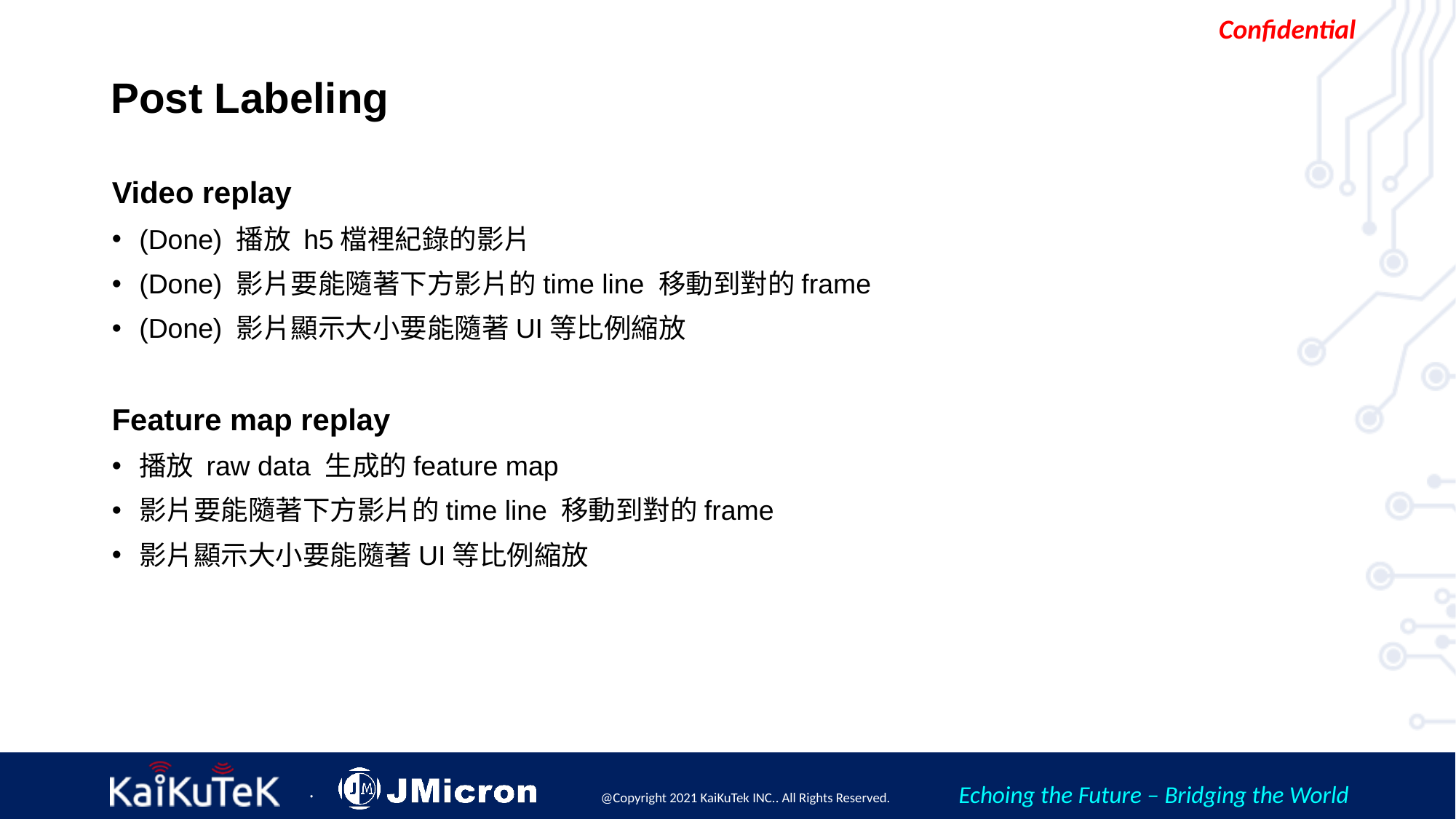

# Post Labeling

Video replay
(Done) 播放 h5檔裡紀錄的影片
(Done) 影片要能隨著下方影片的time line 移動到對的frame
(Done) 影片顯示大小要能隨著UI等比例縮放

Feature map replay
播放 raw data 生成的feature map
影片要能隨著下方影片的time line 移動到對的frame
影片顯示大小要能隨著UI等比例縮放